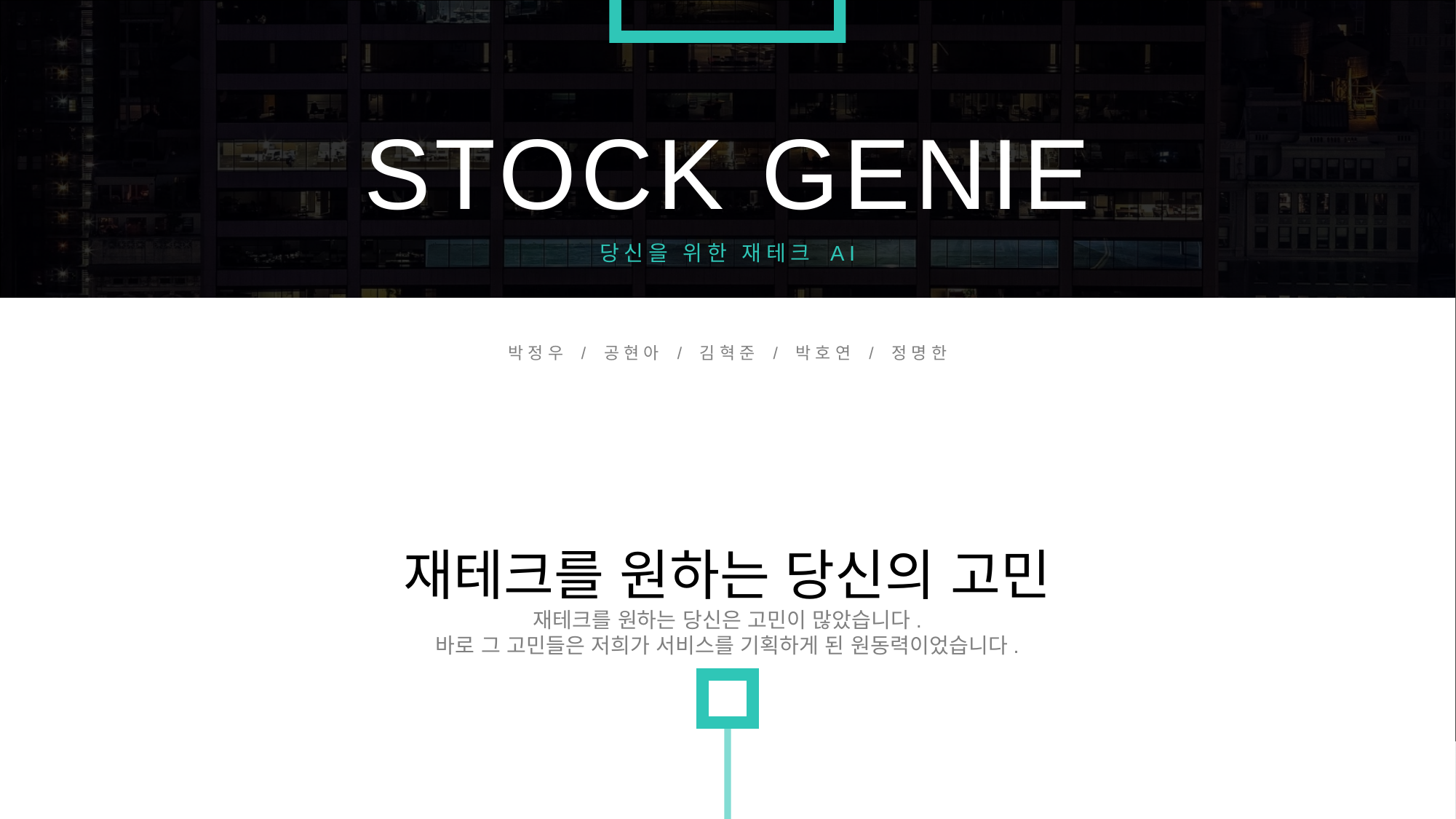

STOCK GENIE
당신을 위한 재테크 AI
박정우 / 공현아 / 김혁준 / 박호연 / 정명한
재테크를 원하는 당신의 고민
재테크를 원하는 당신은 고민이 많았습니다.
바로 그 고민들은 저희가 서비스를 기획하게 된 원동력이었습니다.